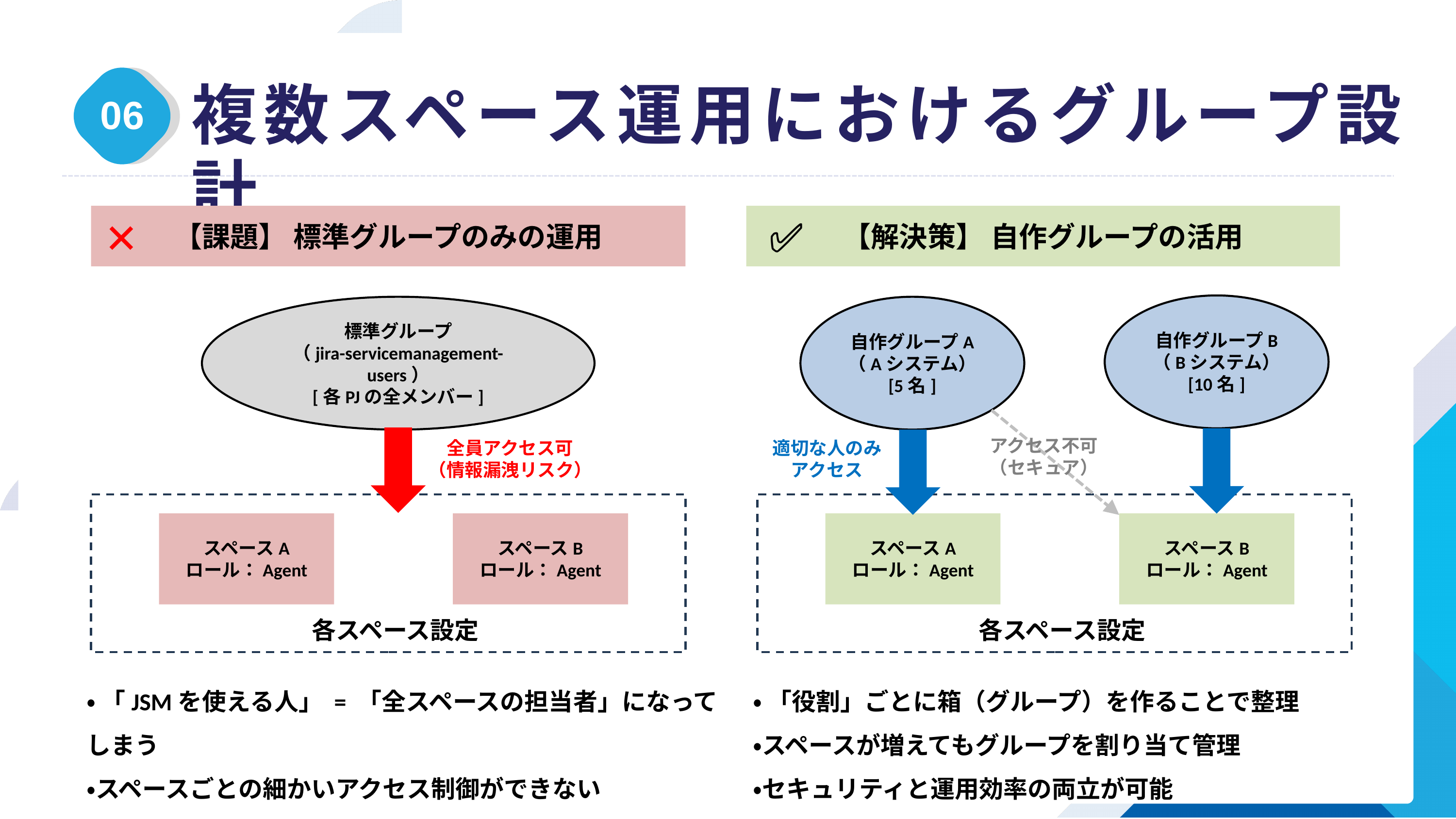

複数スペース運用におけるグループ設計
06

【課題】 標準グループのみの運用
【解決策】 自作グループの活用
✅
✕
自作グループB
（Bシステム）
[10名]
標準グループ
（jira-servicemanagement-users）
[各PJの全メンバー]
自作グループA
（Aシステム）
[5名]

アクセス不可
（セキュア）
全員アクセス可
（情報漏洩リスク）
適切な人のみ
アクセス

スペースA
ロール：Agent
スペースB
ロール：Agent
スペースA
ロール：Agent
スペースB
ロール：Agent
各スペース設定
各スペース設定
・ 「JSMを使える人」 = 「全スペースの担当者」になってしまう
・スペースごとの細かいアクセス制御ができない
・管理対象スペースが増えていくと管理が行き詰まる
・ 「役割」ごとに箱（グループ）を作ることで整理
・スペースが増えてもグループを割り当て管理
・セキュリティと運用効率の両立が可能